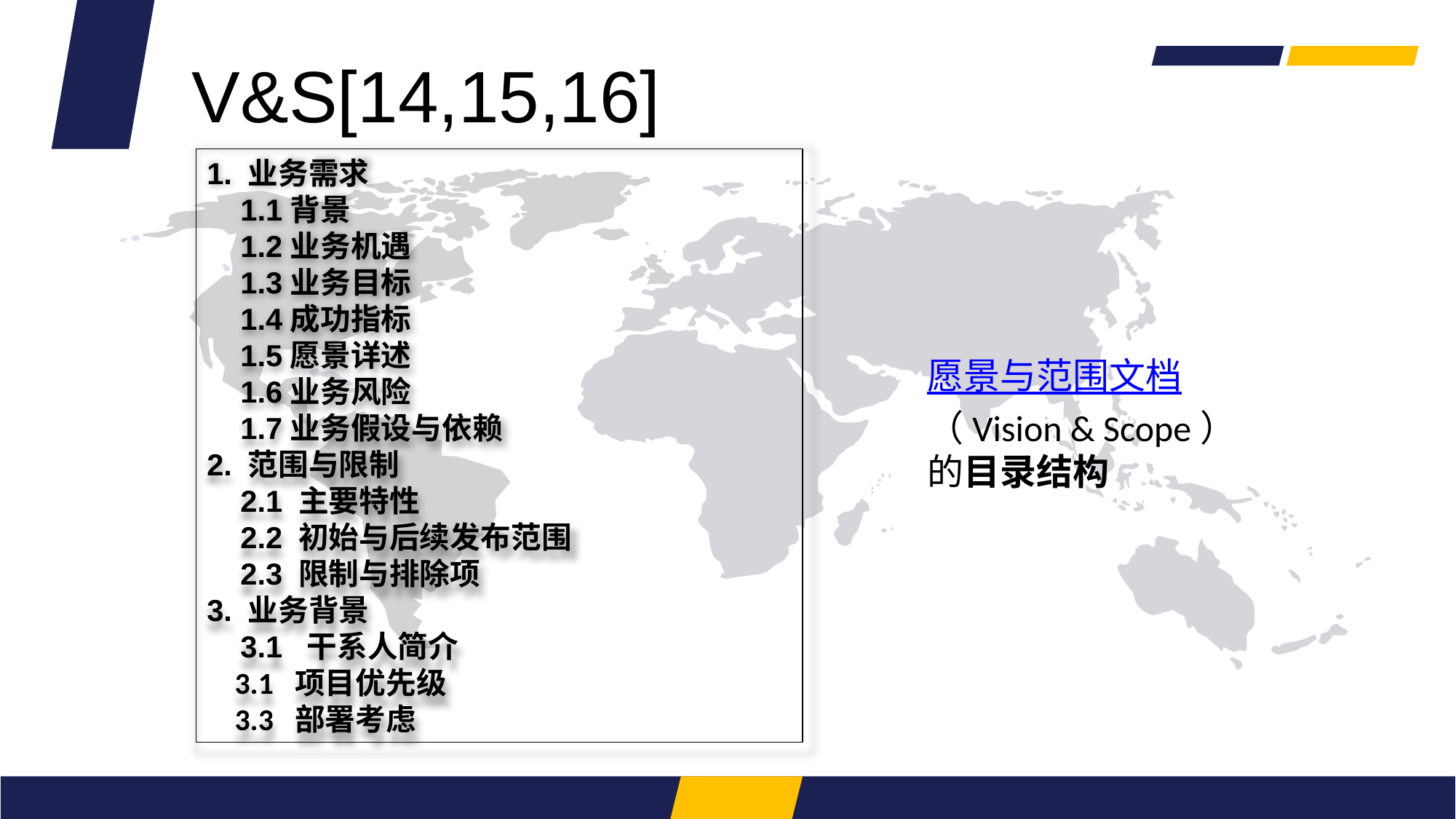

V&S[14,15,16]

1. 业务需求	    1.1背景	    1.2业务机遇	    1.3业务目标	    1.4成功指标	    1.5愿景详述	    1.6业务风险	    1.7业务假设与依赖	2. 范围与限制	    2.1 主要特性	    2.2 初始与后续发布范围	    2.3 限制与排除项	3. 业务背景	    3.1  干系人简介
    3.1  项目优先级
    3.3  部署考虑

愿景与范围文档（Vision & Scope）的目录结构